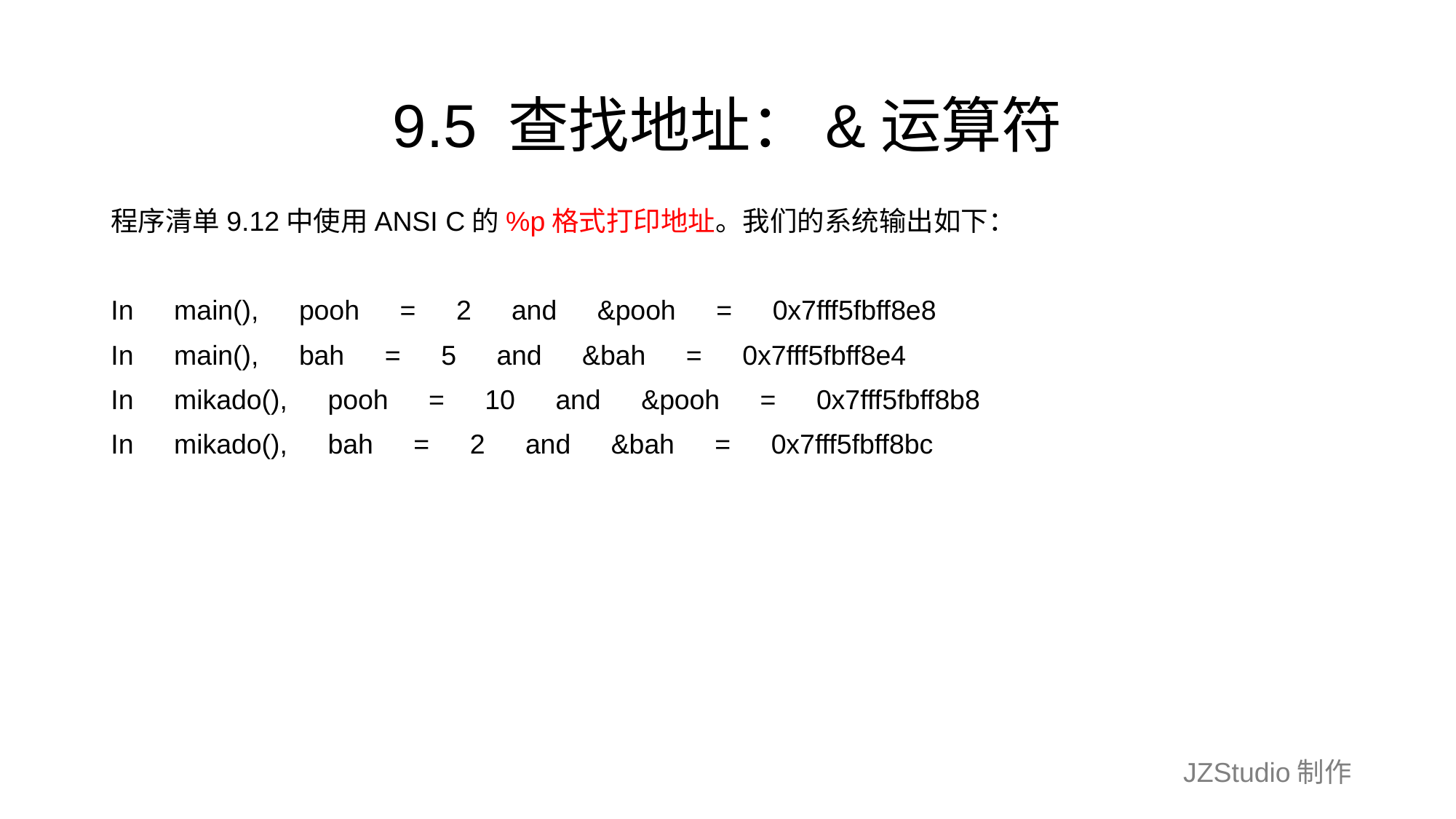

# 9.5 查找地址：&运算符
程序清单9.12中使用ANSI C的%p格式打印地址。我们的系统输出如下：

In　main(),　pooh　=　2　and　&pooh　=　0x7fff5fbff8e8
In　main(),　bah　=　5　and　&bah　=　0x7fff5fbff8e4
In　mikado(),　pooh　=　10　and　&pooh　=　0x7fff5fbff8b8
In　mikado(),　bah　=　2　and　&bah　=　0x7fff5fbff8bc